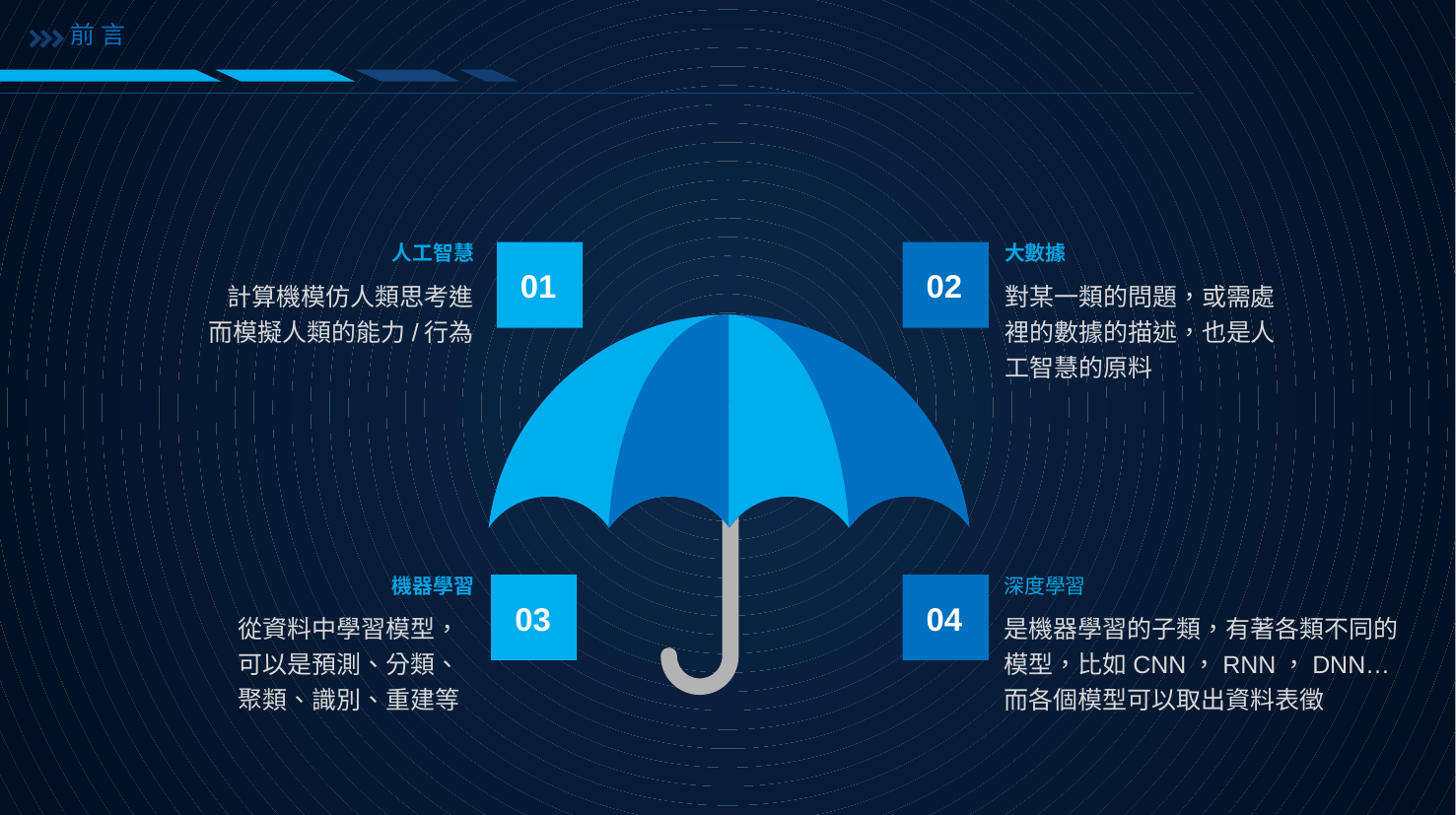

前言

人工智慧
大數據

01
02
計算機模仿人類思考進而模擬人類的能力/行為
對某一類的問題，或需處裡的數據的描述，也是人工智慧的原料

機器學習
深度學習

03
04
從資料中學習模型，
可以是預測、分類、聚類、識別、重建等
是機器學習的子類，有著各類不同的模型，比如CNN，RNN，DNN…
而各個模型可以取出資料表徵